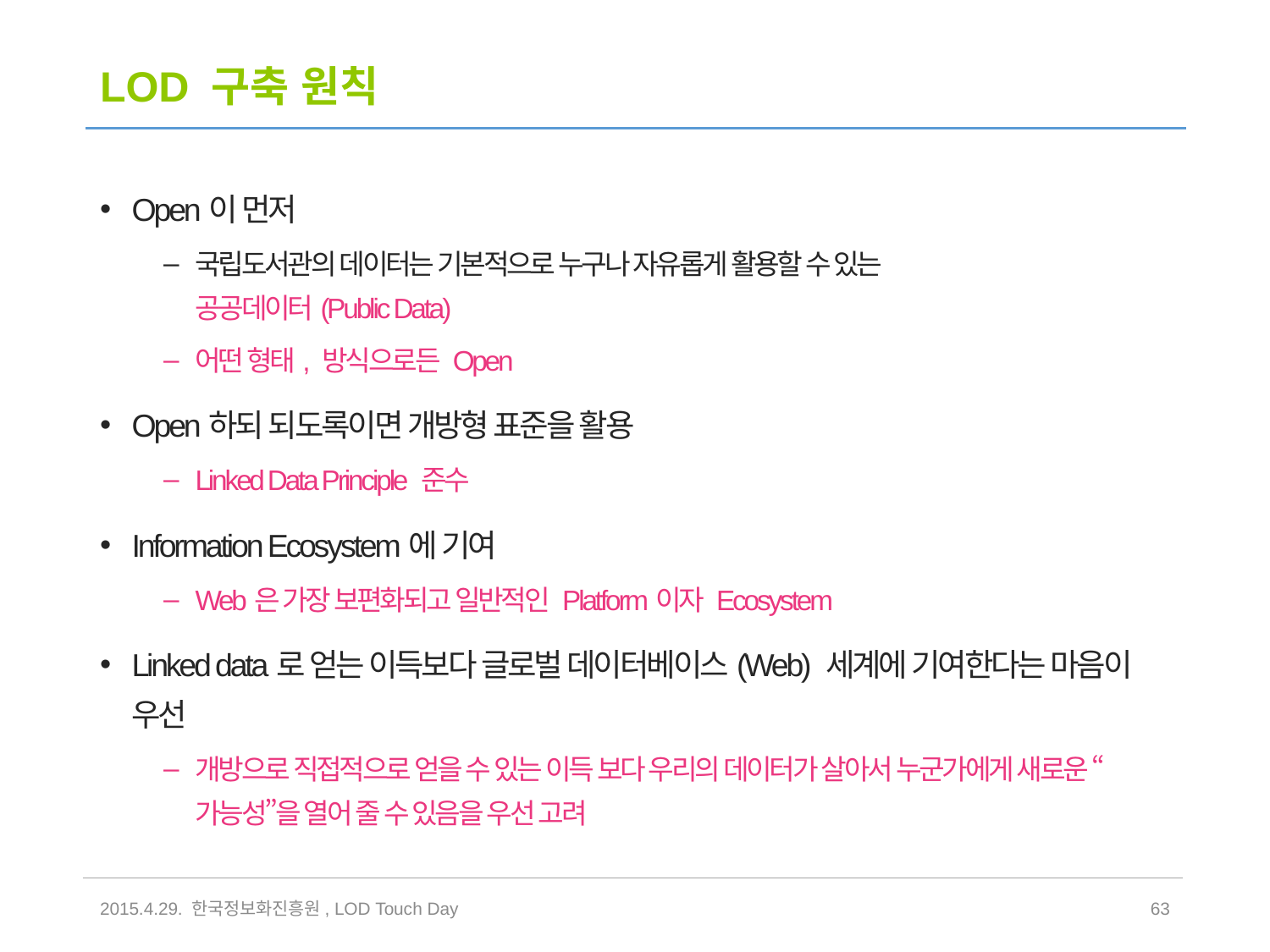

# LOD 구축 원칙
Open이 먼저
국립도서관의 데이터는 기본적으로 누구나 자유롭게 활용할 수 있는
공공데이터(Public Data)
어떤 형태, 방식으로든 Open
Open하되 되도록이면 개방형 표준을 활용
Linked Data Principle 준수
Information Ecosystem에 기여
Web은 가장 보편화되고 일반적인 Platform이자 Ecosystem
Linked data로 얻는 이득보다 글로벌 데이터베이스(Web) 세계에 기여한다는 마음이 우선
개방으로 직접적으로 얻을 수 있는 이득 보다 우리의 데이터가 살아서 누군가에게 새로운 “가능성”을 열어 줄 수 있음을 우선 고려
2015.4.29. 한국정보화진흥원, LOD Touch Day
63